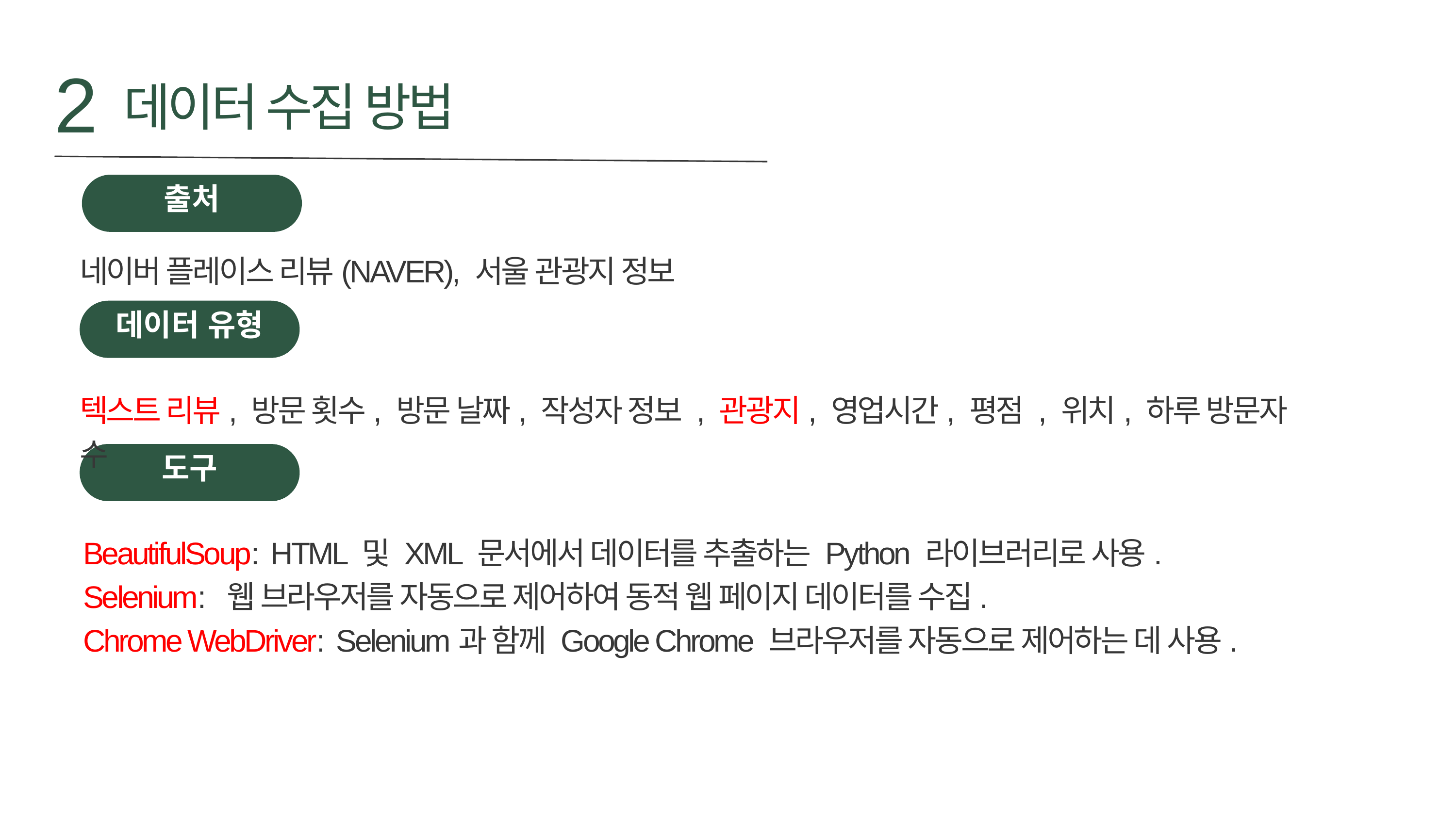

2
데이터 수집 방법

출처
스포츠 경기 현황
네이버 플레이스 리뷰(NAVER), 서울 관광지 정보

데이터 유형
텍스트 리뷰, 방문 횟수, 방문 날짜, 작성자 정보 , 관광지, 영업시간, 평점 , 위치, 하루 방문자 수

도구
BeautifulSoup:  HTML 및 XML 문서에서 데이터를 추출하는 Python 라이브러리로 사용.
Selenium:  웹 브라우저를 자동으로 제어하여 동적 웹 페이지 데이터를 수집.
Chrome WebDriver:  Selenium과 함께 Google Chrome 브라우저를 자동으로 제어하는 데 사용.